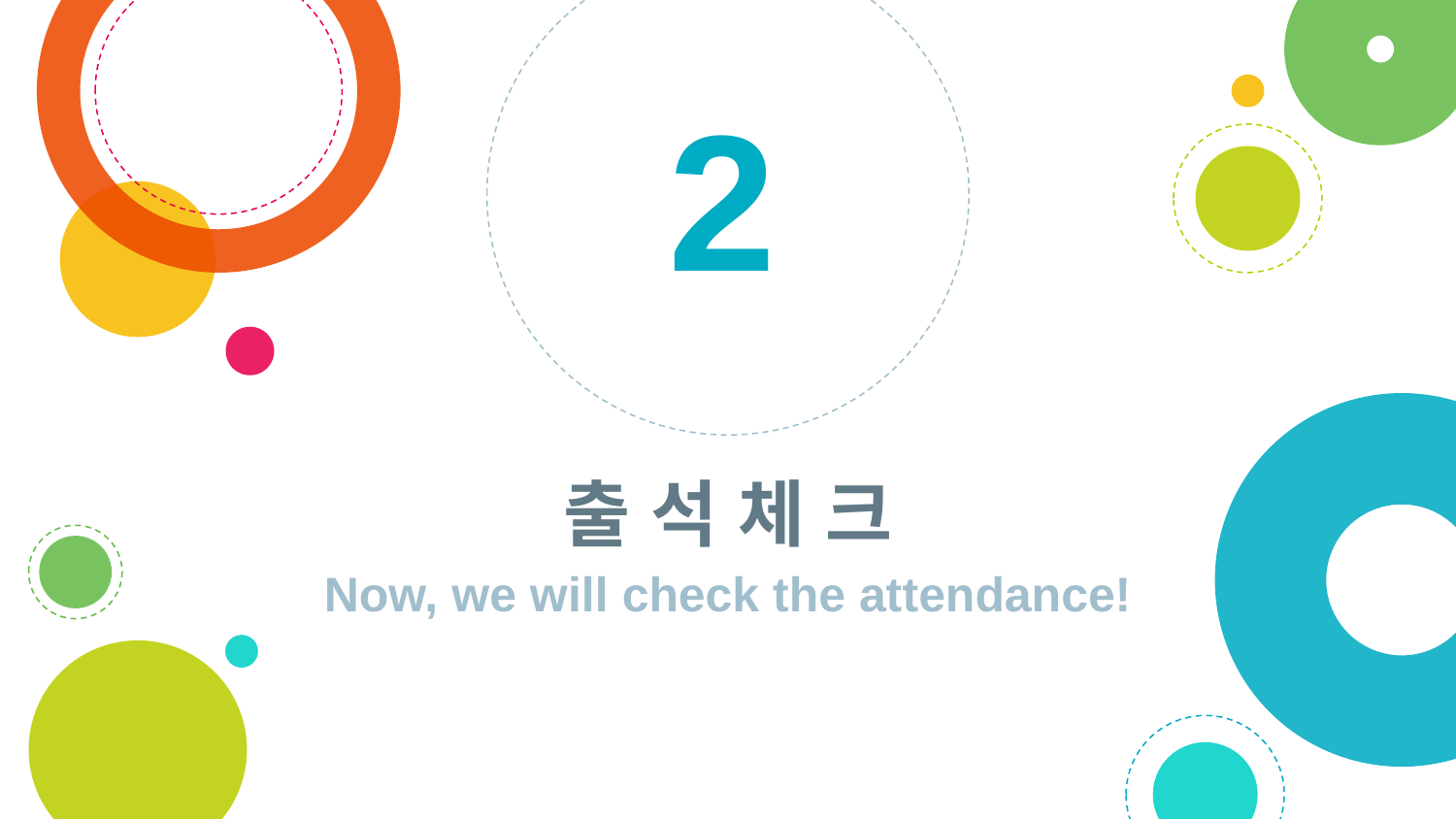

2
# 출 석 체 크
Now, we will check the attendance!